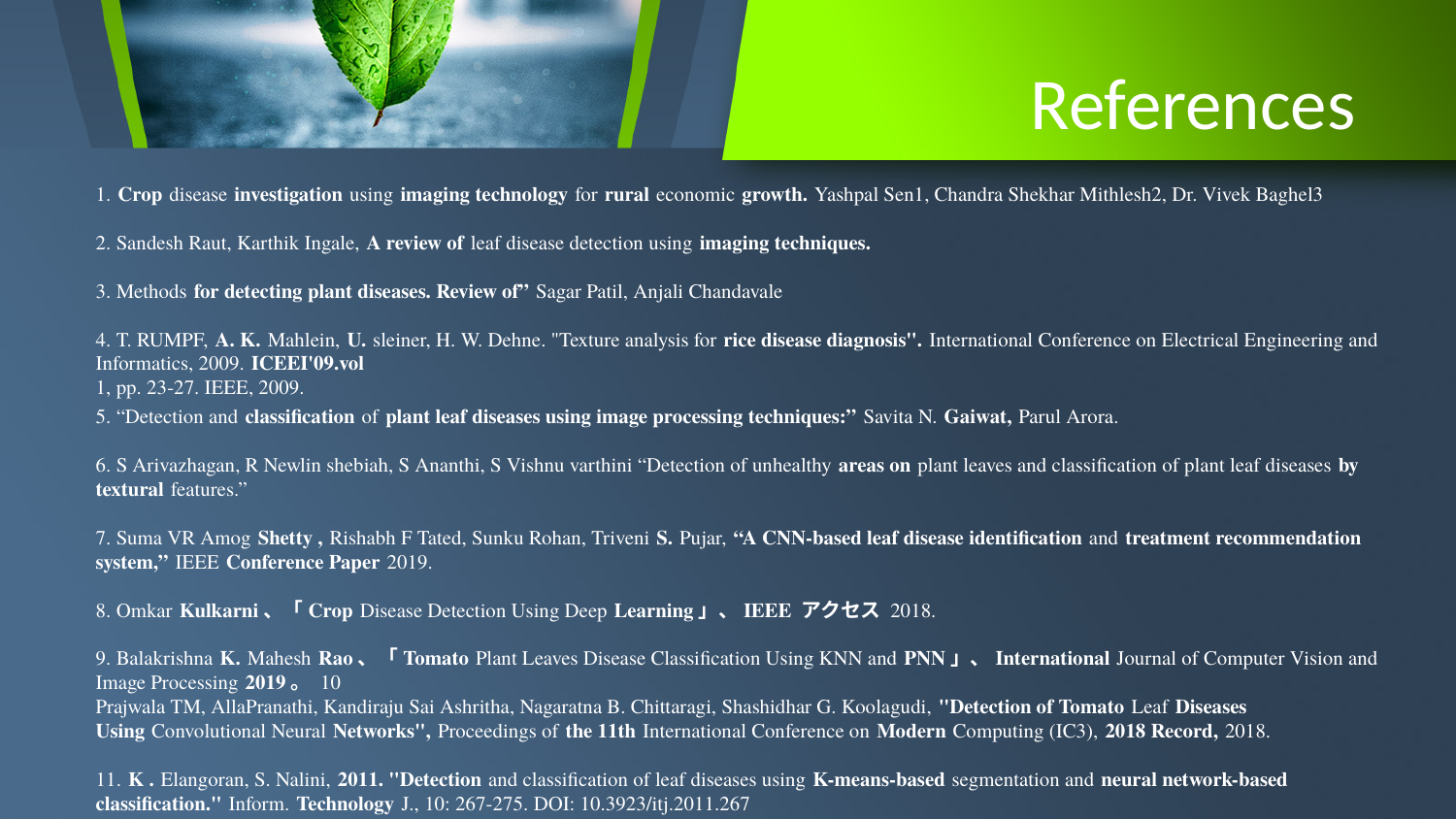

# References
1. Crop disease investigation using imaging technology for rural economic growth. Yashpal Sen1, Chandra Shekhar Mithlesh2, Dr. Vivek Baghel3
2. Sandesh Raut, Karthik Ingale, A review of leaf disease detection using imaging techniques.
3. Methods for detecting plant diseases. Review of” Sagar Patil, Anjali Chandavale
4. T. RUMPF, A. K. Mahlein, U. sleiner, H. W. Dehne. "Texture analysis for rice disease diagnosis". International Conference on Electrical Engineering and Informatics, 2009. ICEEI'09.vol
1, pp. 23-27. IEEE, 2009.
5. “Detection and classification of plant leaf diseases using image processing techniques:” Savita N. Gaiwat, Parul Arora.
6. S Arivazhagan, R Newlin shebiah, S Ananthi, S Vishnu varthini “Detection of unhealthy areas on plant leaves and classification of plant leaf diseases by textural features.”
7. Suma VR Amog Shetty , Rishabh F Tated, Sunku Rohan, Triveni S. Pujar, “A CNN-based leaf disease identification and treatment recommendation system,” IEEE Conference Paper 2019.
8. Omkar Kulkarni、「Crop Disease Detection Using Deep Learning」、IEEE アクセス 2018.
9. Balakrishna K. Mahesh Rao、「Tomato Plant Leaves Disease Classification Using KNN and PNN」、International Journal of Computer Vision and Image Processing 2019。 10
Prajwala TM, AllaPranathi, Kandiraju Sai Ashritha, Nagaratna B. Chittaragi, Shashidhar G. Koolagudi, "Detection of Tomato Leaf Diseases Using Convolutional Neural Networks", Proceedings of the 11th International Conference on Modern Computing (IC3), 2018 Record, 2018.
11. K . Elangoran, S. Nalini, 2011. "Detection and classification of leaf diseases using K-means-based segmentation and neural network-based classification." Inform. Technology J., 10: 267-275. DOI: 10.3923/itj.2011.267